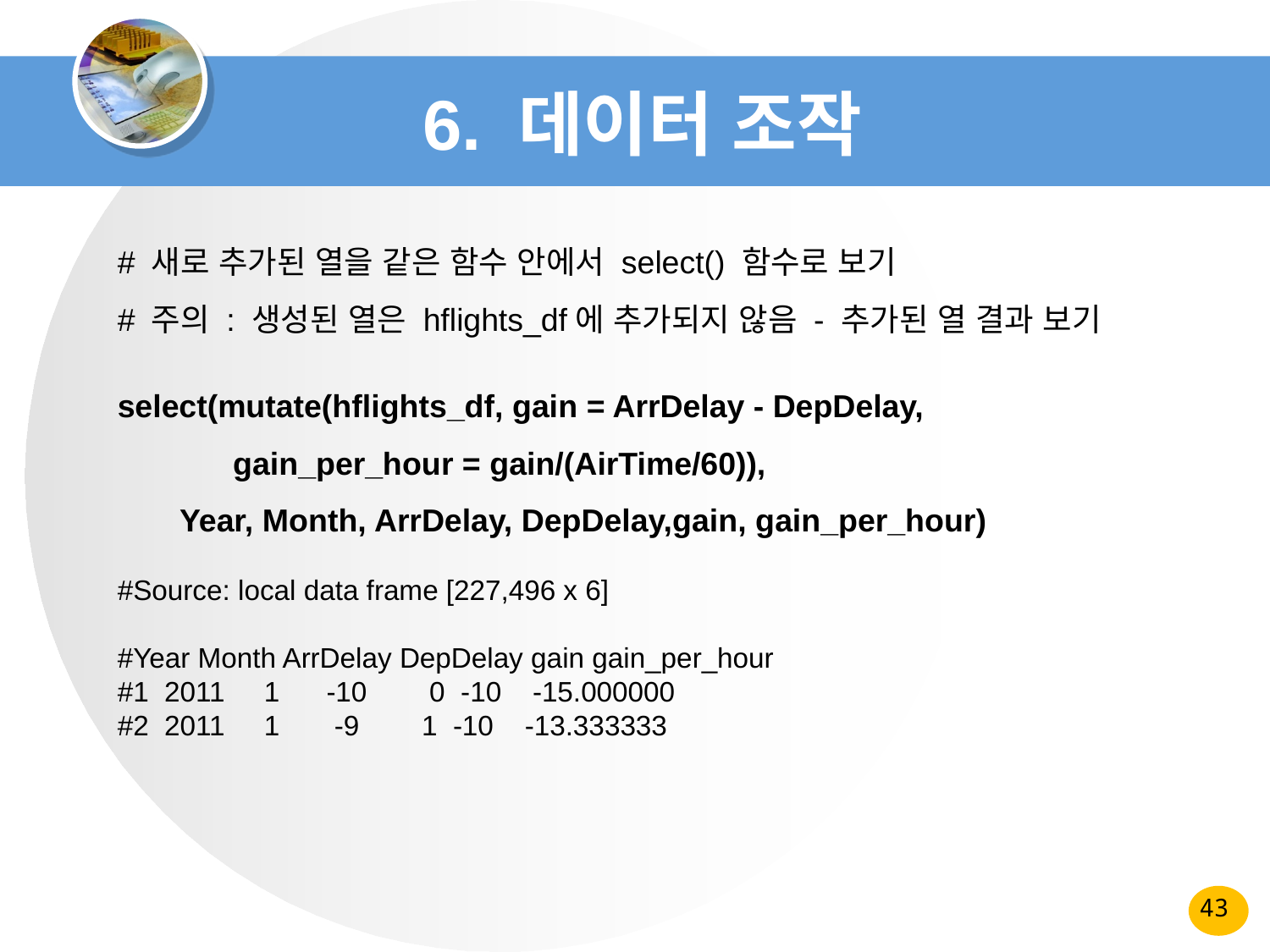

# 6. 데이터 조작
# 새로 추가된 열을 같은 함수 안에서 select() 함수로 보기
# 주의 : 생성된 열은 hflights_df에 추가되지 않음 - 추가된 열 결과 보기

select(mutate(hflights_df, gain = ArrDelay - DepDelay,
             gain_per_hour = gain/(AirTime/60)),
       Year, Month, ArrDelay, DepDelay,gain, gain_per_hour)

#Source: local data frame [227,496 x 6]

#Year Month ArrDelay DepDelay gain gain_per_hour
#1  2011     1      -10        0  -10    -15.000000
#2  2011     1       -9        1  -10    -13.333333
43